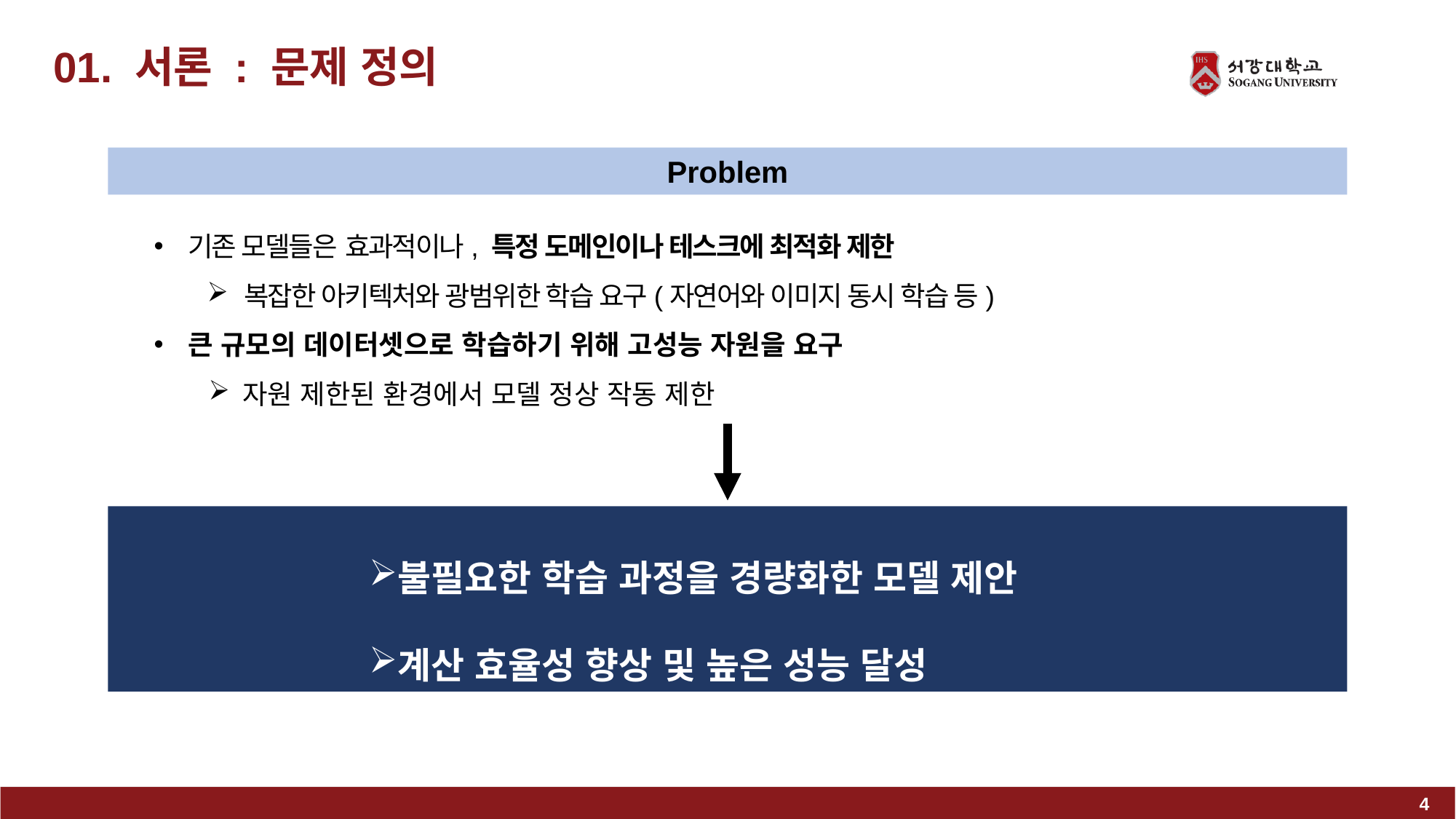

01. 서론 : 문제 정의
Problem
기존 모델들은 효과적이나, 특정 도메인이나 테스크에 최적화 제한
 복잡한 아키텍처와 광범위한 학습 요구(자연어와 이미지 동시 학습 등)
큰 규모의 데이터셋으로 학습하기 위해 고성능 자원을 요구
자원 제한된 환경에서 모델 정상 작동 제한
불필요한 학습 과정을 경량화한 모델 제안
계산 효율성 향상 및 높은 성능 달성
4